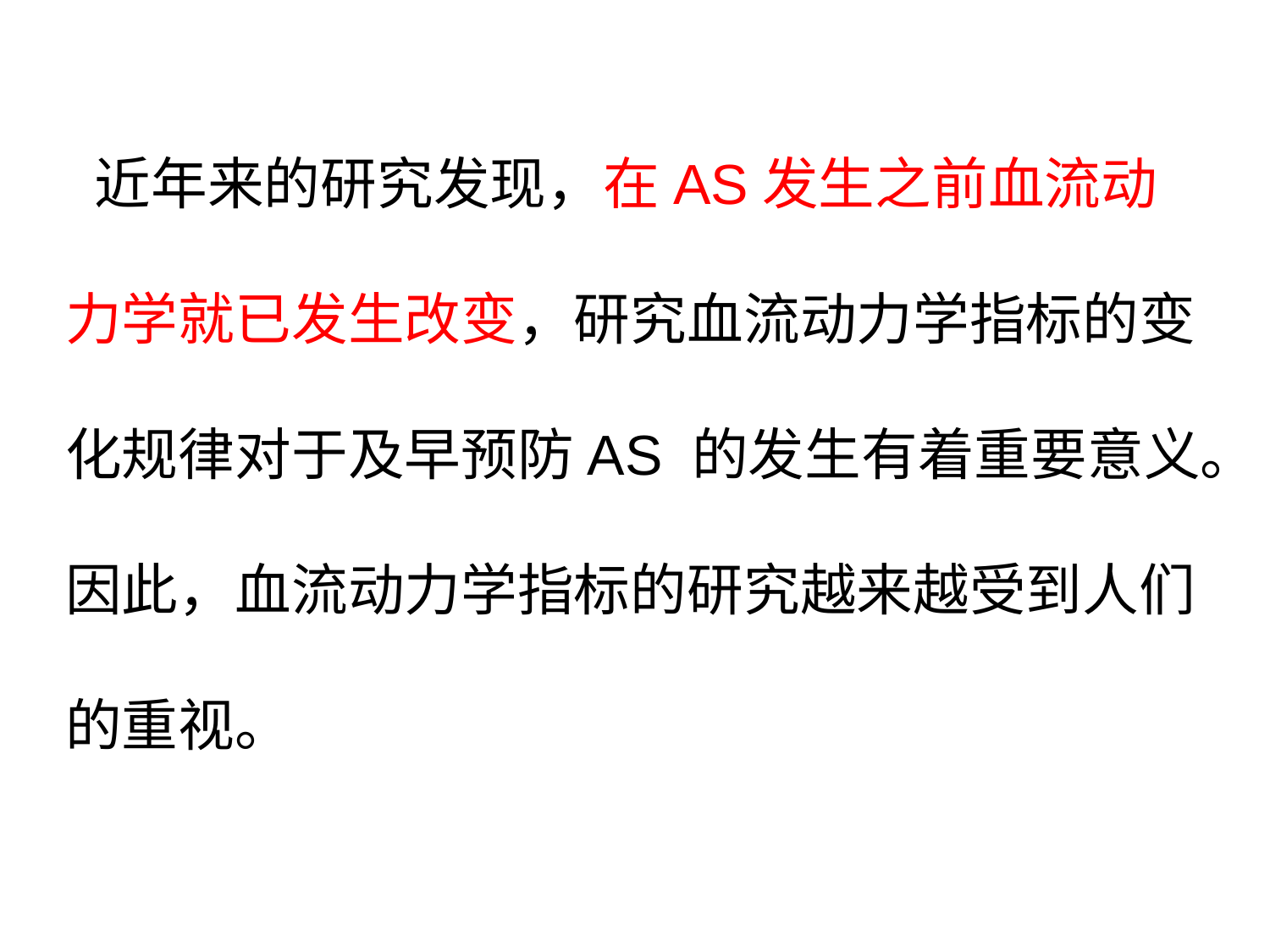

近年来的研究发现，在AS发生之前血流动力学就已发生改变，研究血流动力学指标的变化规律对于及早预防AS 的发生有着重要意义。因此，血流动力学指标的研究越来越受到人们的重视。